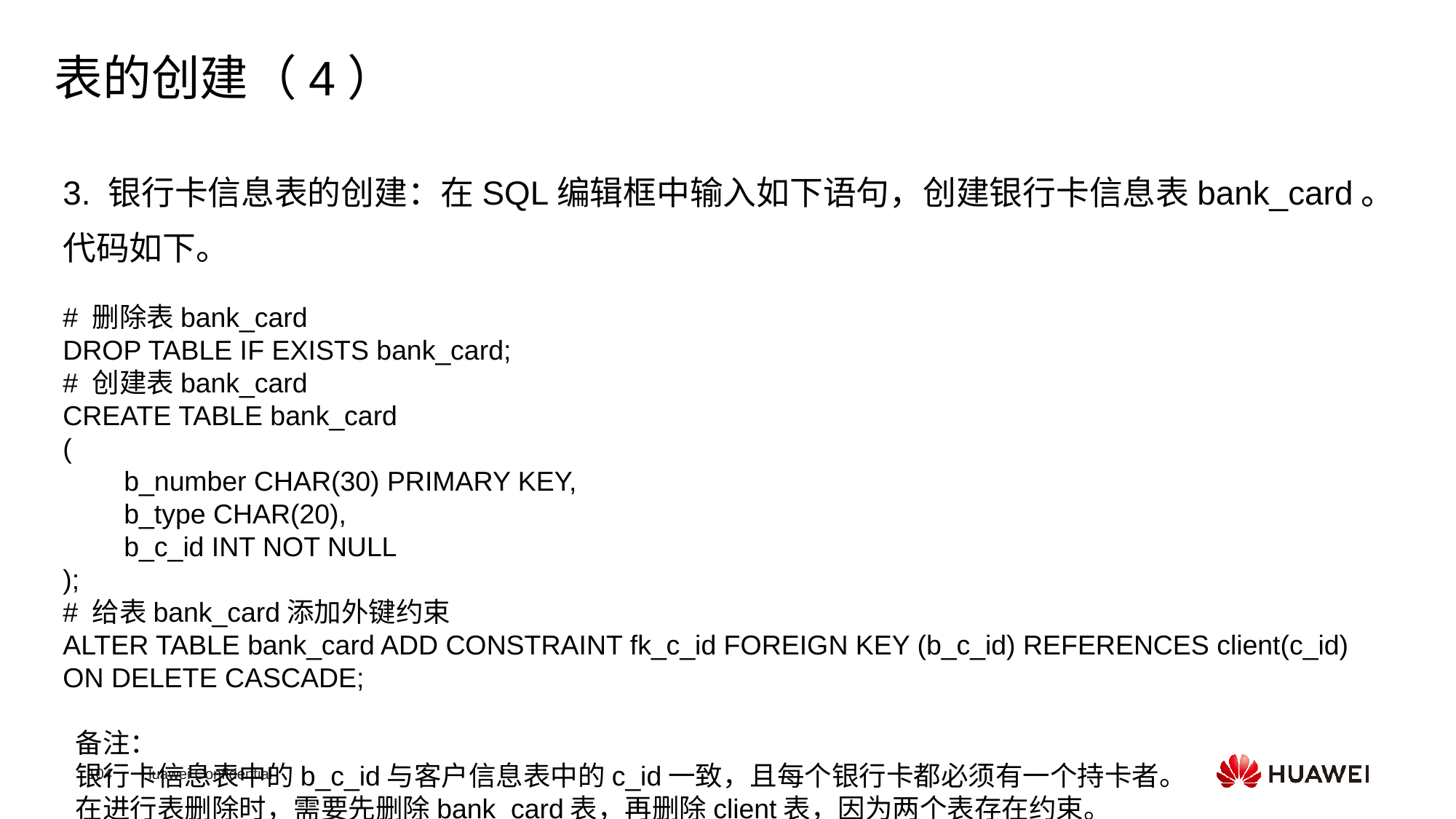

# 表的创建（4）
3. 银行卡信息表的创建：在SQL编辑框中输入如下语句，创建银行卡信息表bank_card。代码如下。

# 删除表bank_card
DROP TABLE IF EXISTS bank_card;
# 创建表bank_card
CREATE TABLE bank_card
(
        b_number CHAR(30) PRIMARY KEY,
        b_type CHAR(20),
        b_c_id INT NOT NULL
);
# 给表bank_card添加外键约束
ALTER TABLE bank_card ADD CONSTRAINT fk_c_id FOREIGN KEY (b_c_id) REFERENCES client(c_id) ON DELETE CASCADE;

 备注：
 银行卡信息表中的b_c_id与客户信息表中的c_id一致，且每个银行卡都必须有一个持卡者。
 在进行表删除时，需要先删除bank_card表，再删除client表，因为两个表存在约束。
Text
Text
Text
Text
Text
Text
Text
Text
Text
Text
Text
Text
Text
Text
Text
Text
Text
Text
Text
Text
Text
Text
Text
Text
Text
Text
Text
Text
Text
Text
Text
Text
Text
Text
Text
Text
Text
Text
Text
Text
Text
Text
Text
Text
Text
Text